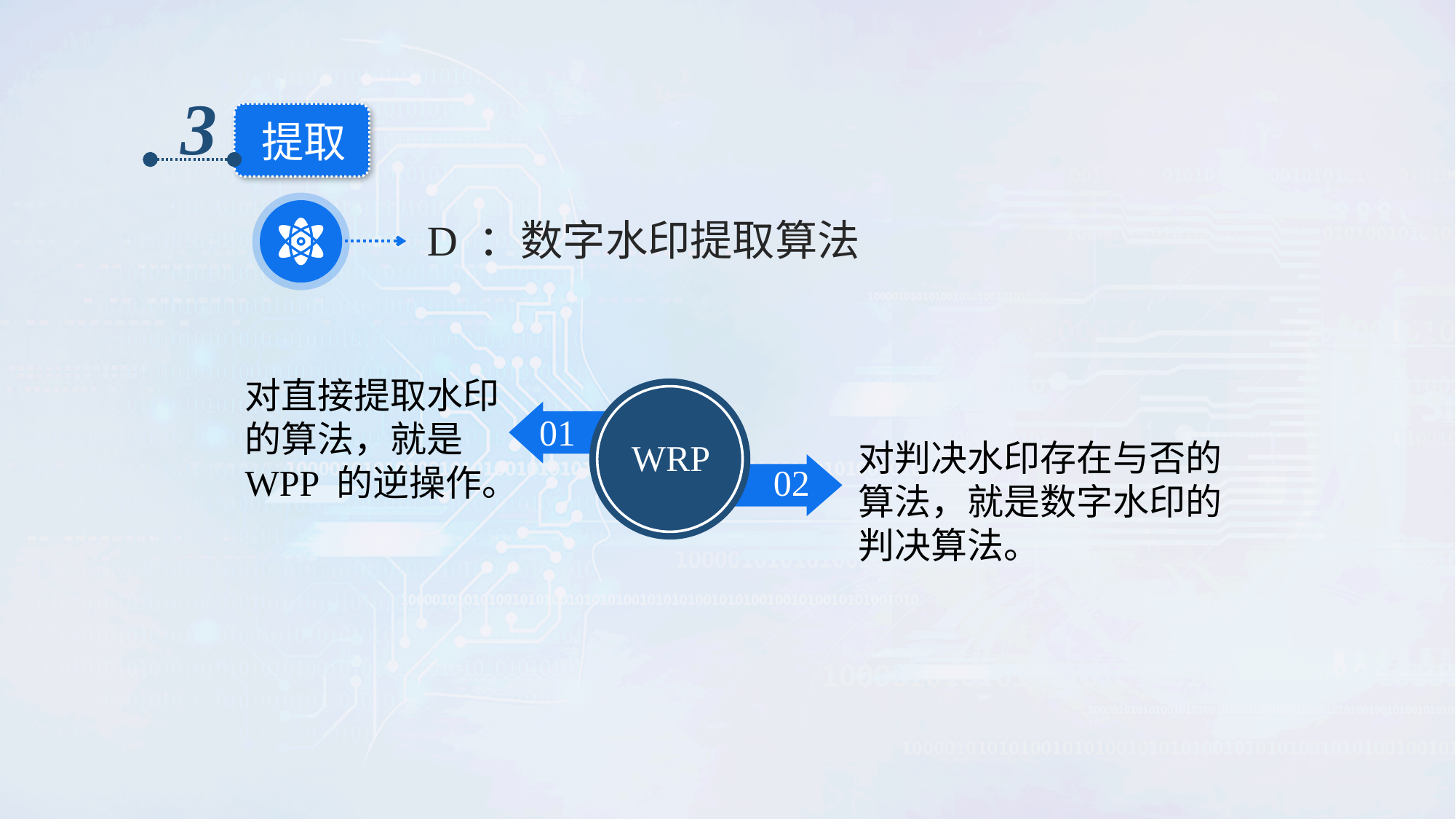

3

提取

 D ：数字水印提取算法

对直接提取水印的算法，就是 WPP 的逆操作。

WRP

01
对判决水印存在与否的算法，就是数字水印的判决算法。

02